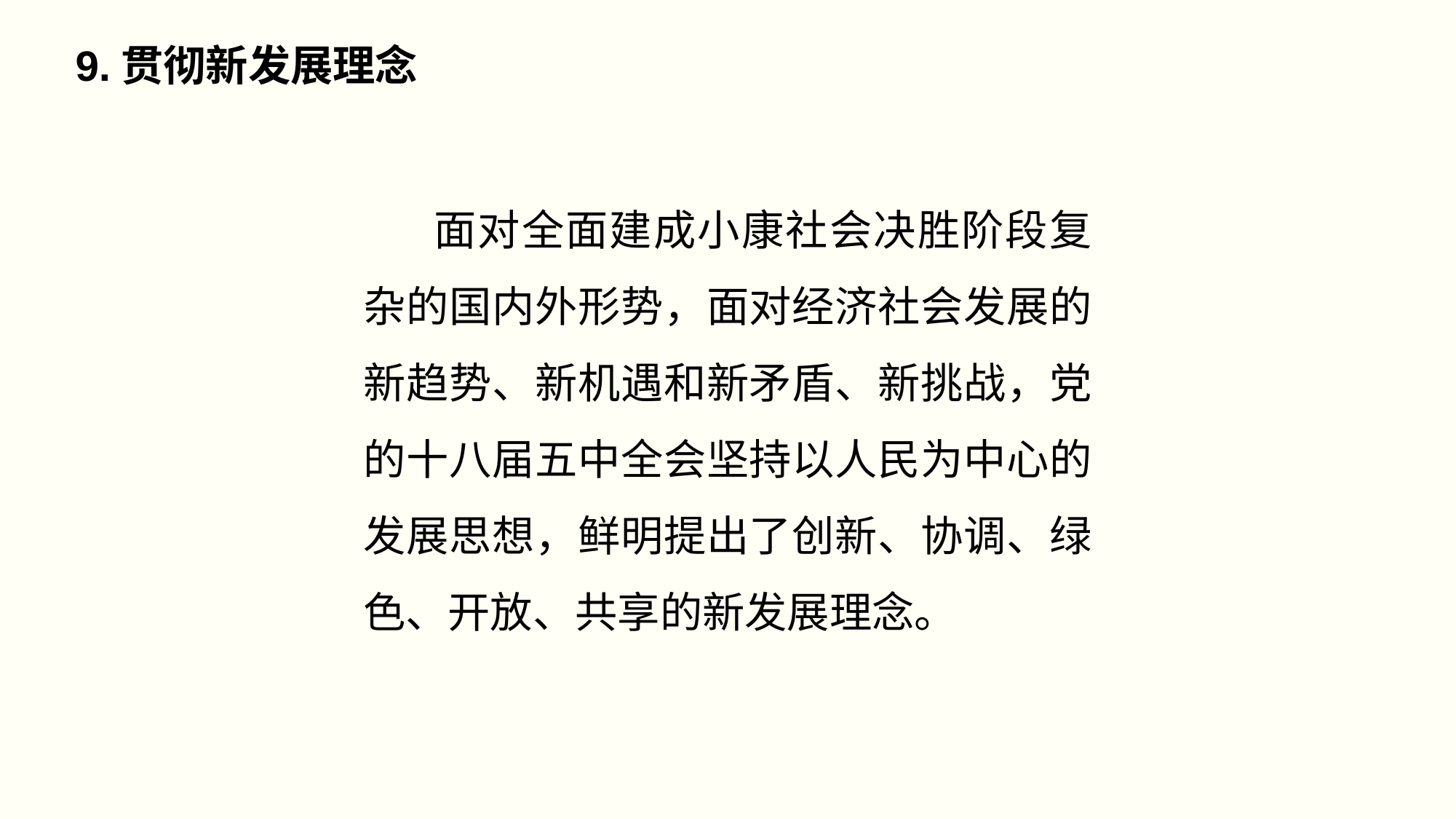

9.贯彻新发展理念
        面对全面建成小康社会决胜阶段复杂的国内外形势，面对经济社会发展的新趋势、新机遇和新矛盾、新挑战，党的十八届五中全会坚持以人民为中心的发展思想，鲜明提出了创新、协调、绿色、开放、共享的新发展理念。